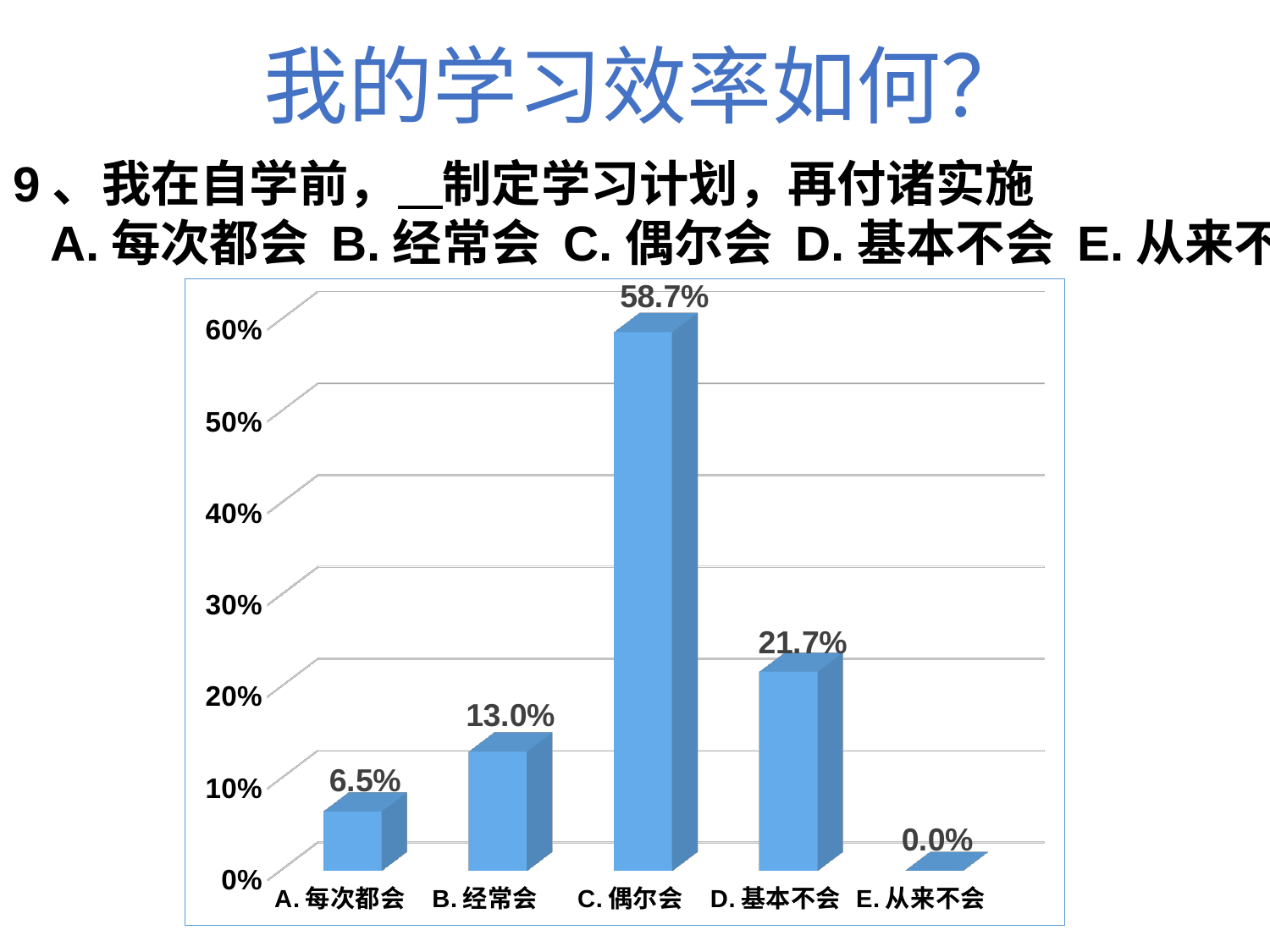

我的学习效率如何？
9、我在自学前，    制定学习计划，再付诸实施
A.每次都会 B.经常会 C.偶尔会 D.基本不会 E.从来不会

[unsupported chart]